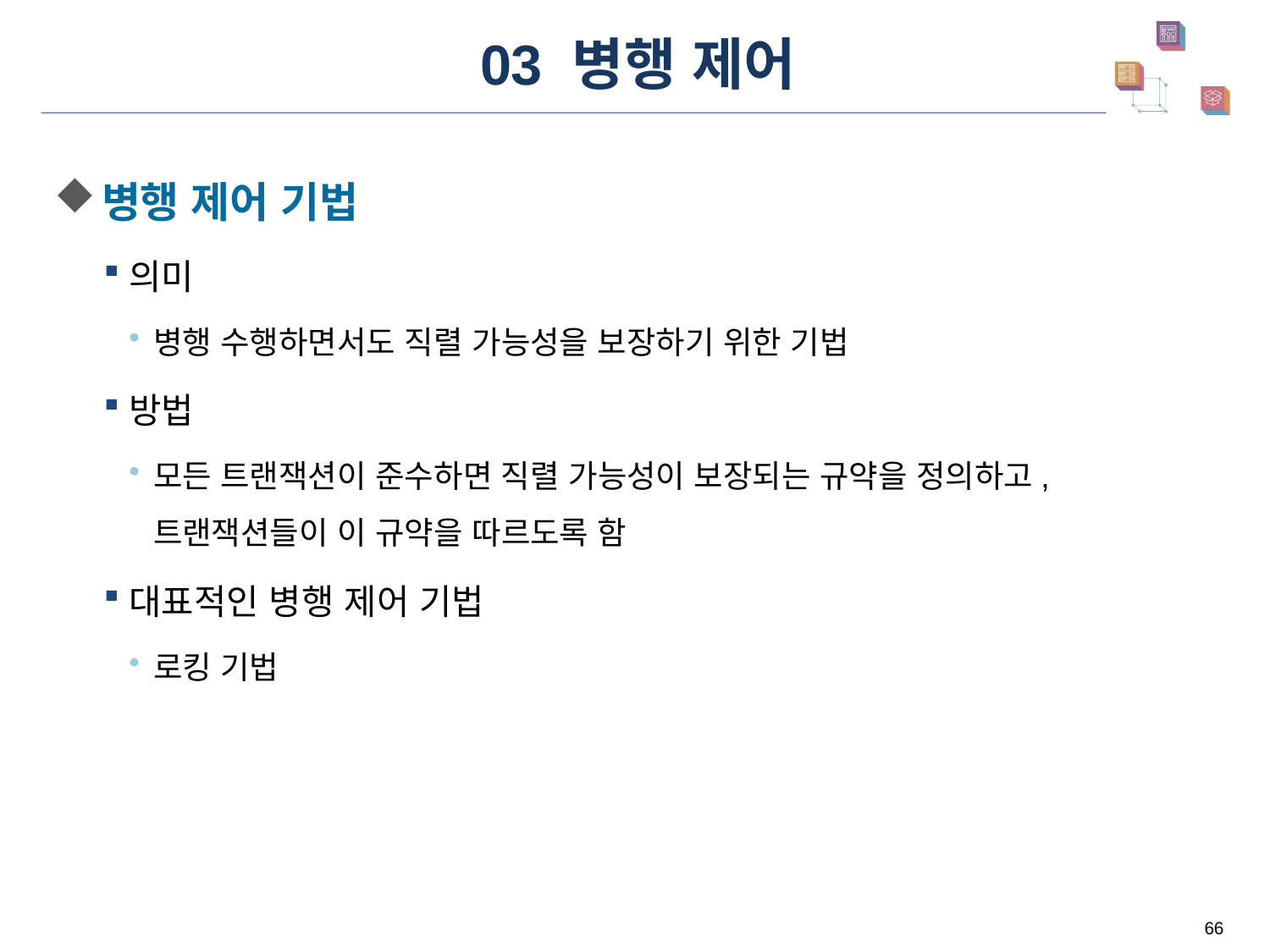

# 03 병행 제어
병행 제어 기법
의미
병행 수행하면서도 직렬 가능성을 보장하기 위한 기법
방법
모든 트랜잭션이 준수하면 직렬 가능성이 보장되는 규약을 정의하고, 트랜잭션들이 이 규약을 따르도록 함
대표적인 병행 제어 기법
로킹 기법